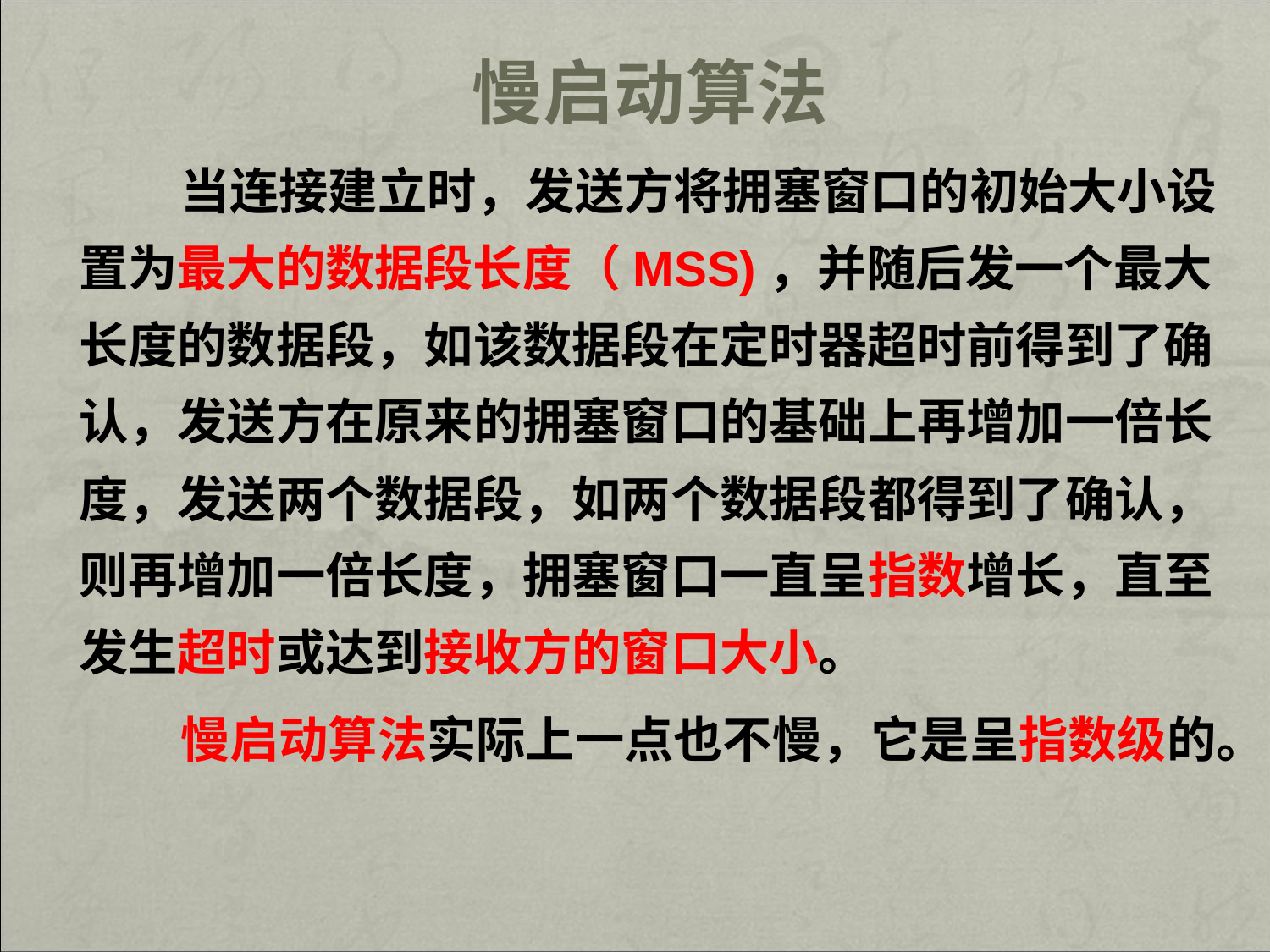

# 慢启动算法
        当连接建立时，发送方将拥塞窗口的初始大小设置为最大的数据段长度（MSS)，并随后发一个最大长度的数据段，如该数据段在定时器超时前得到了确认，发送方在原来的拥塞窗口的基础上再增加一倍长度，发送两个数据段，如两个数据段都得到了确认，则再增加一倍长度，拥塞窗口一直呈指数增长，直至发生超时或达到接收方的窗口大小。
        慢启动算法实际上一点也不慢，它是呈指数级的。